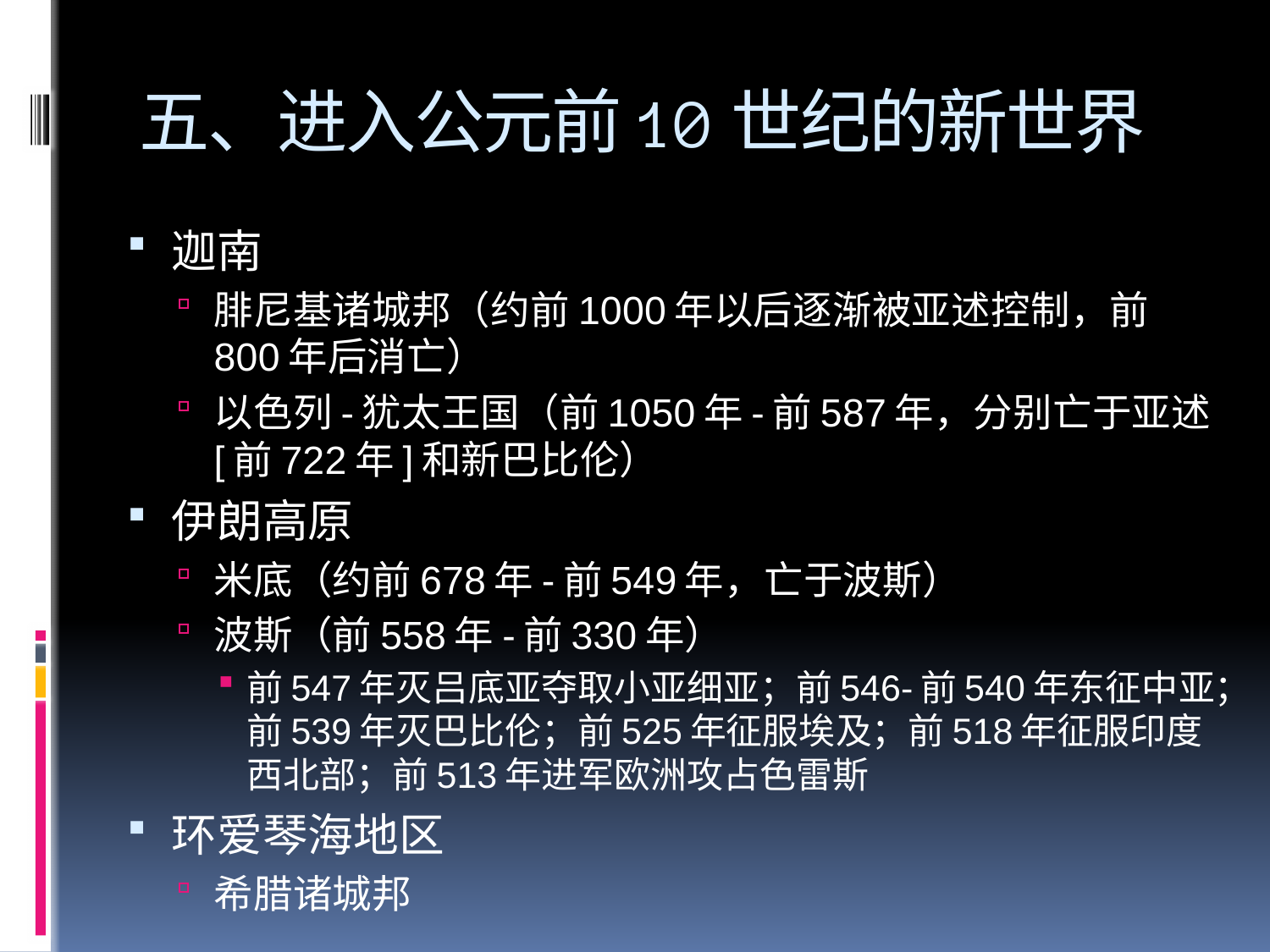

# 五、进入公元前10世纪的新世界
迦南
腓尼基诸城邦（约前1000年以后逐渐被亚述控制，前800年后消亡）
以色列-犹太王国（前1050年-前587年，分别亡于亚述[前722年]和新巴比伦）
伊朗高原
米底（约前678年-前549年，亡于波斯）
波斯（前558年-前330年）
前547年灭吕底亚夺取小亚细亚；前546-前540年东征中亚；前539年灭巴比伦；前525年征服埃及；前518年征服印度西北部；前513年进军欧洲攻占色雷斯
环爱琴海地区
希腊诸城邦